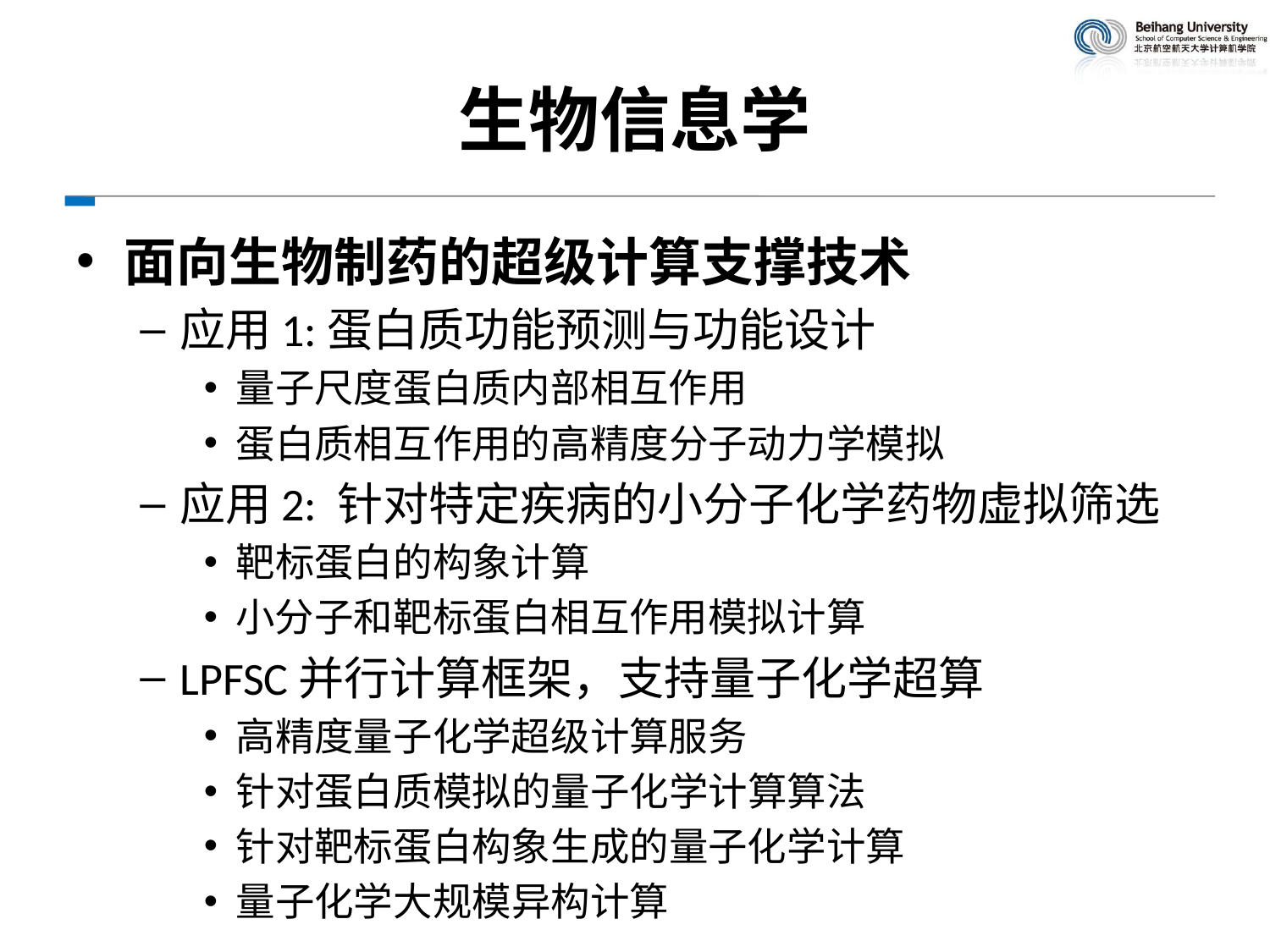

# 生物信息学
面向生物制药的超级计算支撑技术
应用1:蛋白质功能预测与功能设计
量子尺度蛋白质内部相互作用
蛋白质相互作用的高精度分子动力学模拟
应用2: 针对特定疾病的小分子化学药物虚拟筛选
靶标蛋白的构象计算
小分子和靶标蛋白相互作用模拟计算
LPFSC并行计算框架，支持量子化学超算
高精度量子化学超级计算服务
针对蛋白质模拟的量子化学计算算法
针对靶标蛋白构象生成的量子化学计算
量子化学大规模异构计算